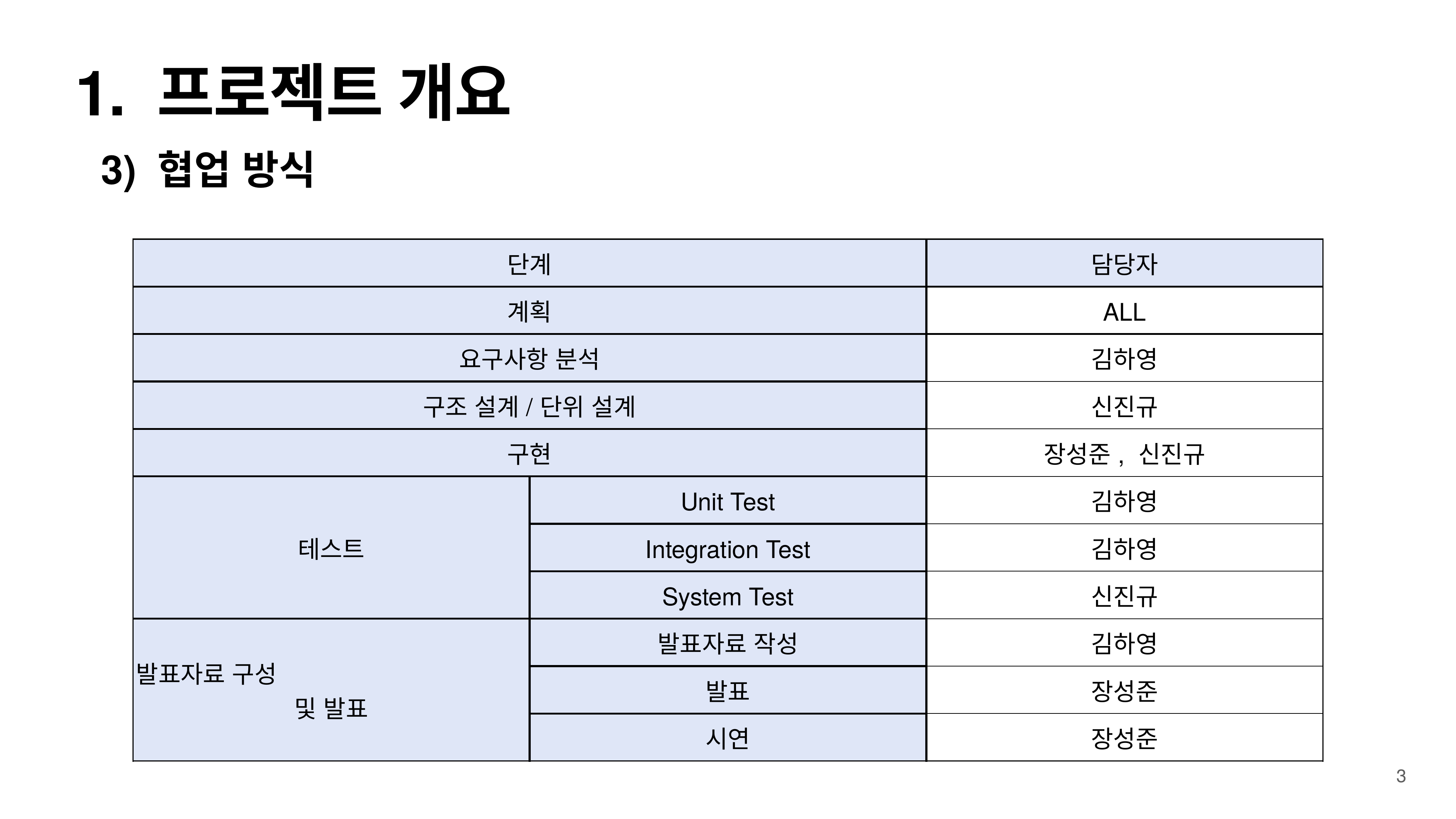

# 1. 프로젝트 개요
3) 협업 방식
| 단계 |  | 담당자 |
| --- | --- | --- |
| 계획 |  | ALL |
| 요구사항 분석 |  | 김하영 |
| 구조 설계/단위 설계 |  | 신진규 |
| 구현 |  | 장성준, 신진규 |
| 테스트 | Unit Test | 김하영 |
|  | Integration Test | 김하영 |
|  | System Test | 신진규 |
| 발표자료 구성 및 발표 | 발표자료 작성 | 김하영 |
|  | 발표 | 장성준 |
|  | 시연 | 장성준 |
3